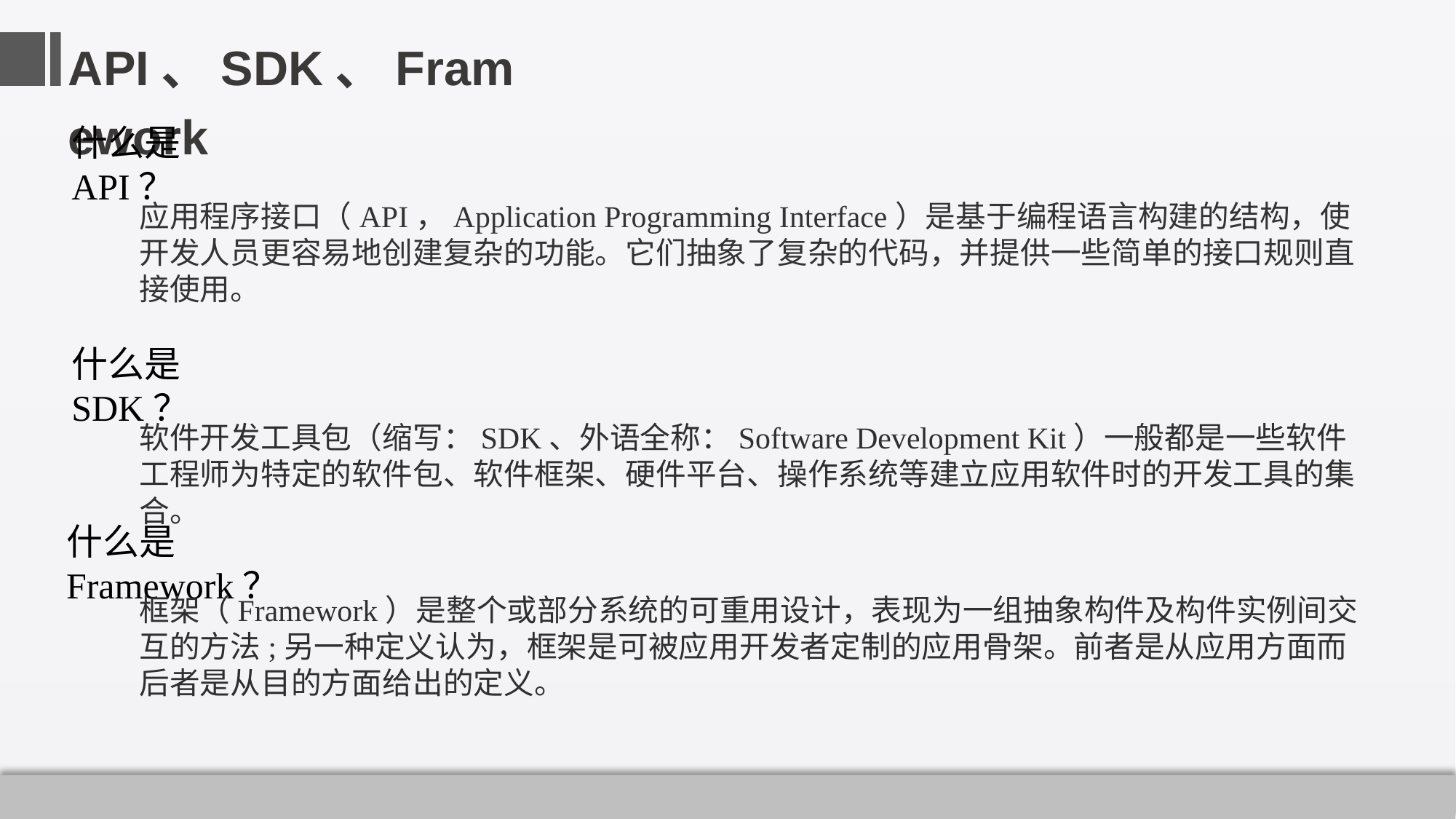

API、SDK、Framework

什么是API？
应用程序接口（API，Application Programming Interface）是基于编程语言构建的结构，使开发人员更容易地创建复杂的功能。它们抽象了复杂的代码，并提供一些简单的接口规则直接使用。
什么是SDK？
软件开发工具包（缩写：SDK、外语全称：Software Development Kit）一般都是一些软件工程师为特定的软件包、软件框架、硬件平台、操作系统等建立应用软件时的开发工具的集合。
什么是Framework？
框架（Framework）是整个或部分系统的可重用设计，表现为一组抽象构件及构件实例间交互的方法;另一种定义认为，框架是可被应用开发者定制的应用骨架。前者是从应用方面而后者是从目的方面给出的定义。